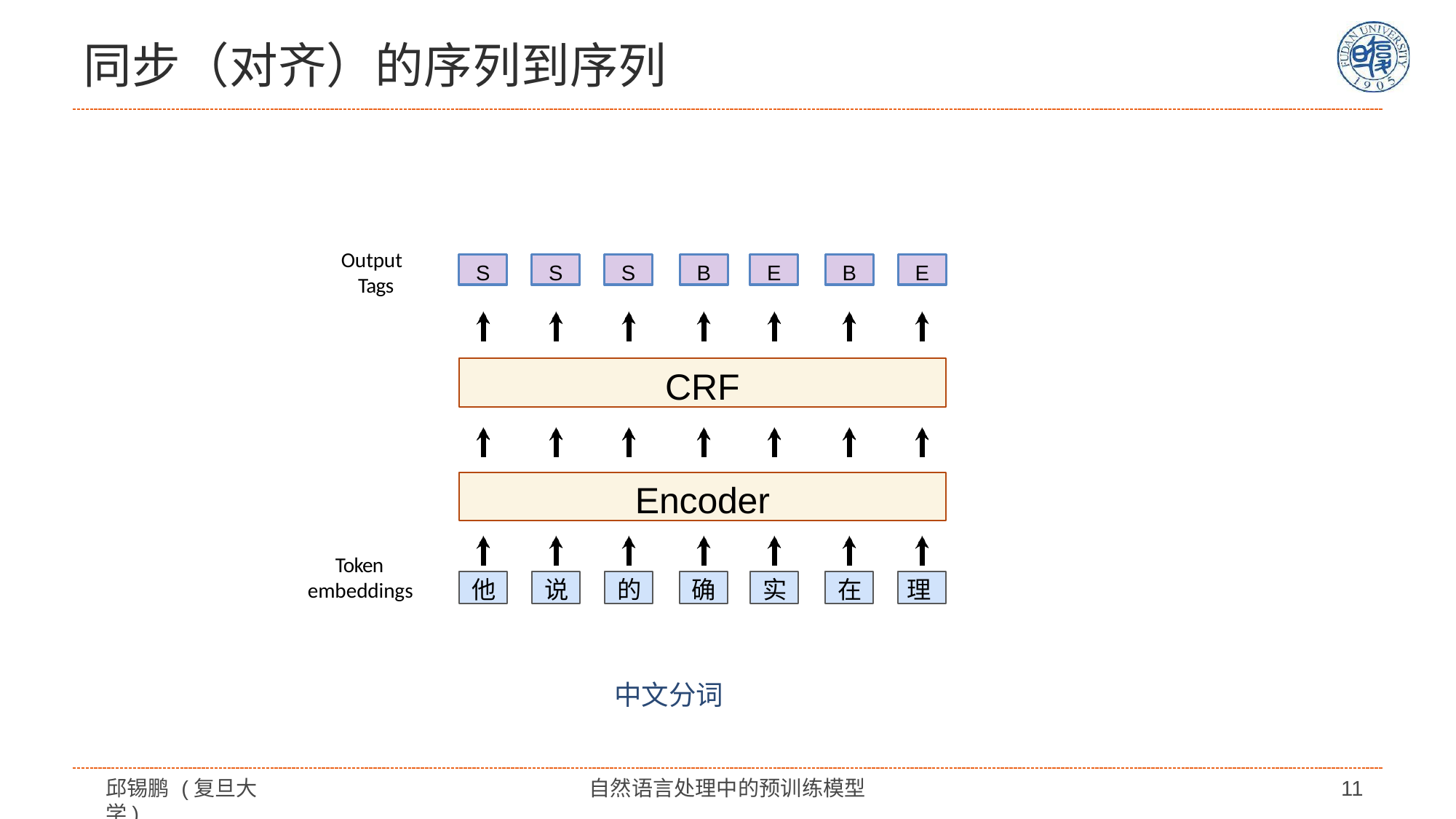

# 同步（对齐）的序列到序列
Output  Tags
S
S
S
B
E
B
E

CRF

Encoder

Token  embeddings
他
说
的
确
实
在
理
中文分词
邱锡鹏 (复旦大学)
自然语言处理中的预训练模型
11